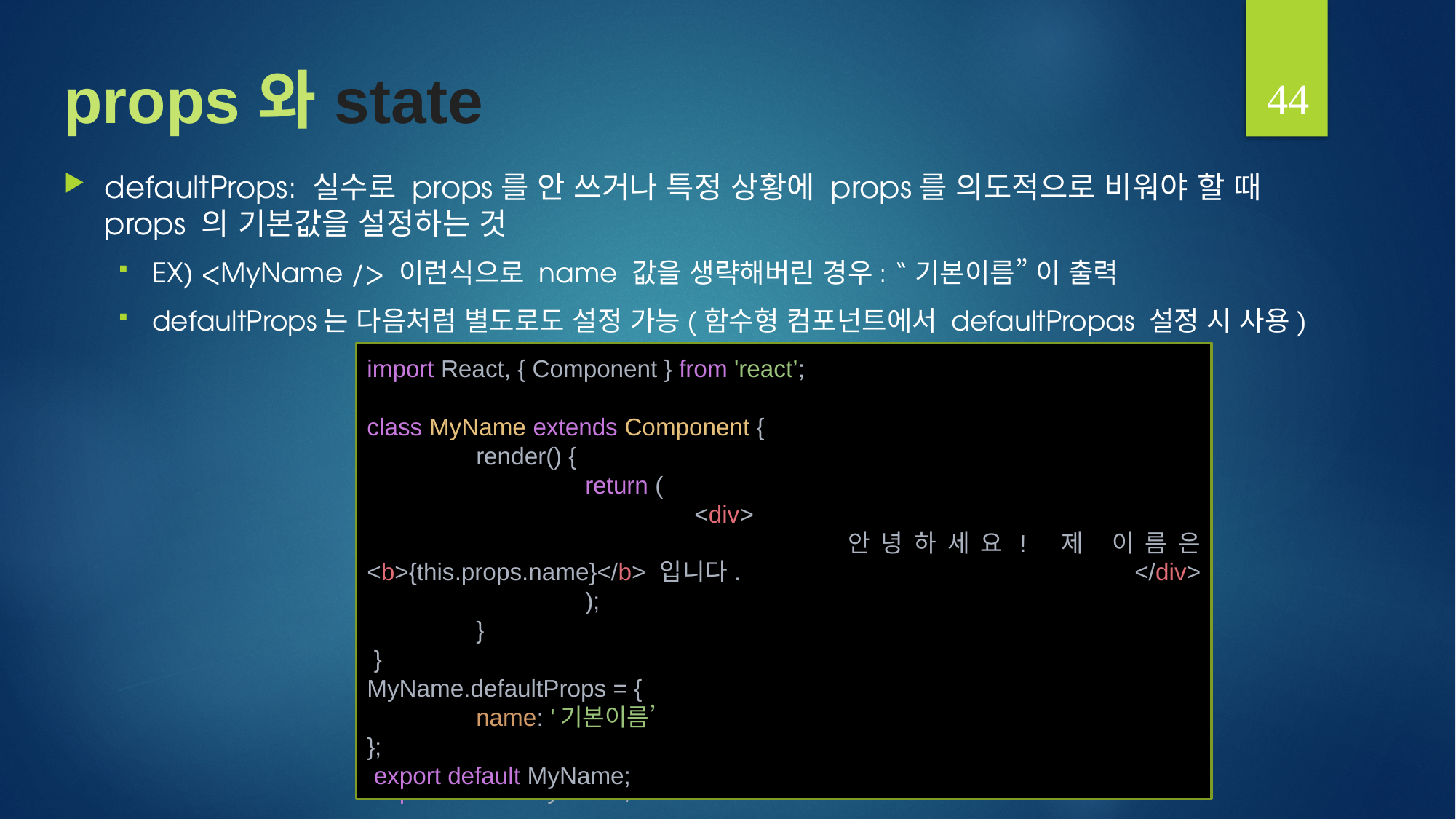

44
# props 와 state
defaultProps: 실수로 props를 안 쓰거나 특정 상황에 props를 의도적으로 비워야 할 때props 의 기본값을 설정하는 것
EX) <MyName /> 이런식으로 name 값을 생략해버린 경우: “기본이름” 이 출력
defaultProps는 다음처럼 별도로도 설정 가능(함수형 컴포넌트에서 defaultPropas 설정 시 사용)
import React, { Component } from 'react’;

class MyName extends Component {
	static defaultProps = {
		name: '기본이름’
	}
	render() {
		return (
			<div>
				안녕하세요! 제 이름은 <b>{this.props.name}</b> 입니다.
			</div>
		);
	}
 }
 export default MyName;
import React, { Component } from 'react’;

class MyName extends Component {
	render() {
		return (
			<div>
				안녕하세요! 제 이름은 <b>{this.props.name}</b> 입니다.				</div>
		);
	}
 }
MyName.defaultProps = {
	name: '기본이름’
};
 export default MyName;